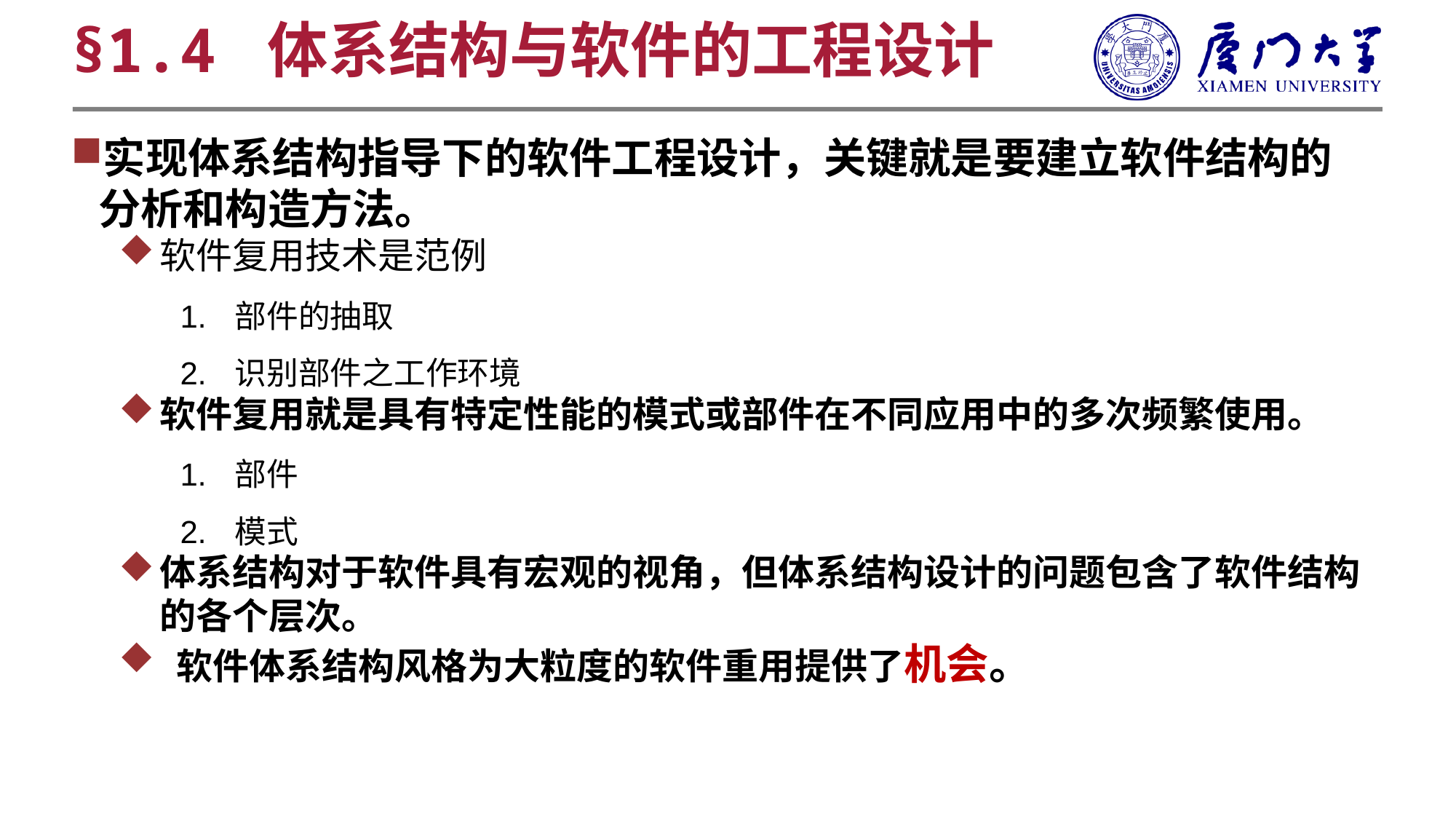

§1.4 体系结构与软件的工程设计
实现体系结构指导下的软件工程设计，关键就是要建立软件结构的分析和构造方法。
软件复用技术是范例
部件的抽取
识别部件之工作环境
软件复用就是具有特定性能的模式或部件在不同应用中的多次频繁使用。
部件
模式
体系结构对于软件具有宏观的视角，但体系结构设计的问题包含了软件结构的各个层次。
 软件体系结构风格为大粒度的软件重用提供了机会。